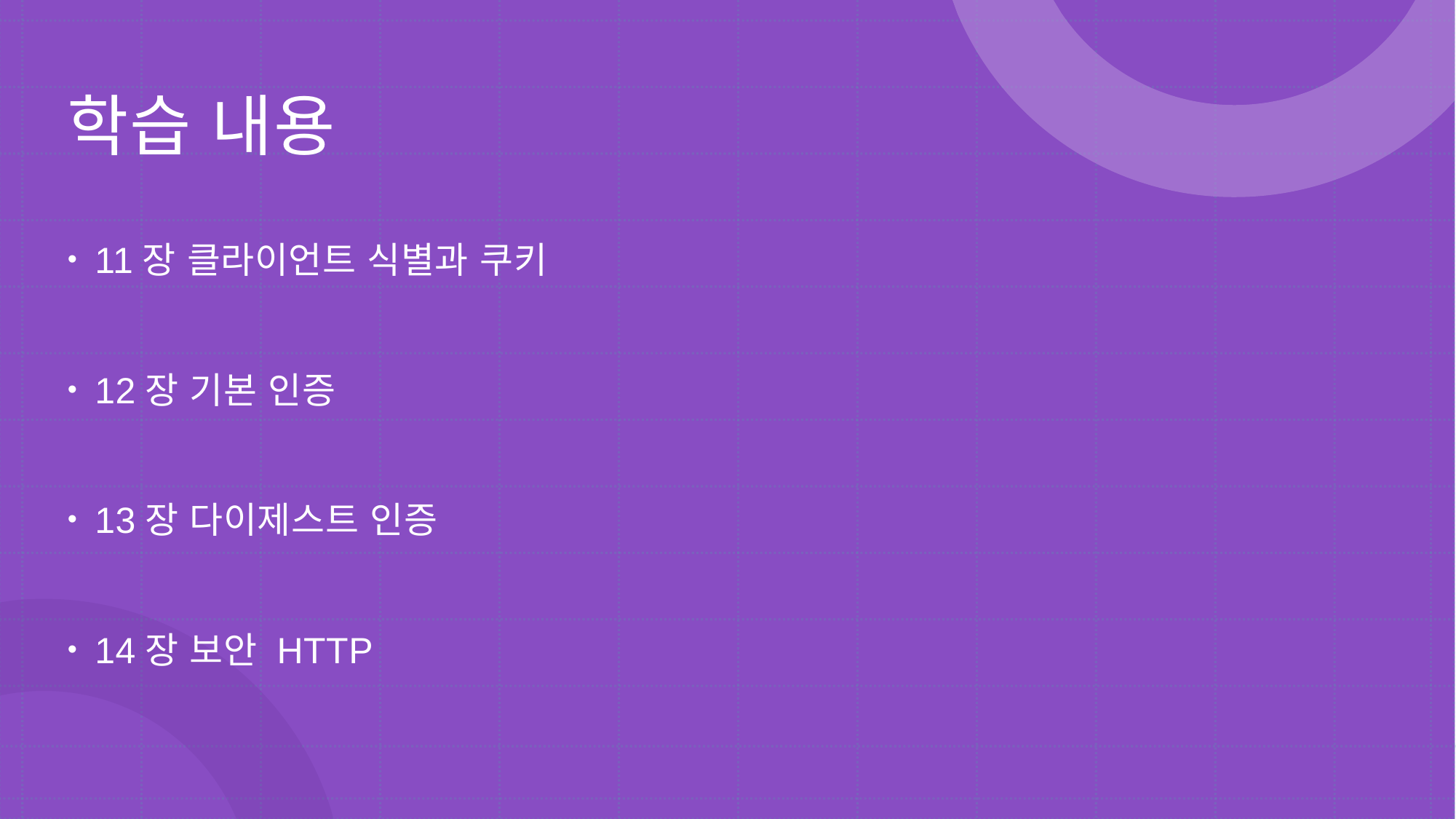

# 학습 내용
11장 클라이언트 식별과 쿠키

12장 기본 인증

13장 다이제스트 인증

14장 보안 HTTP